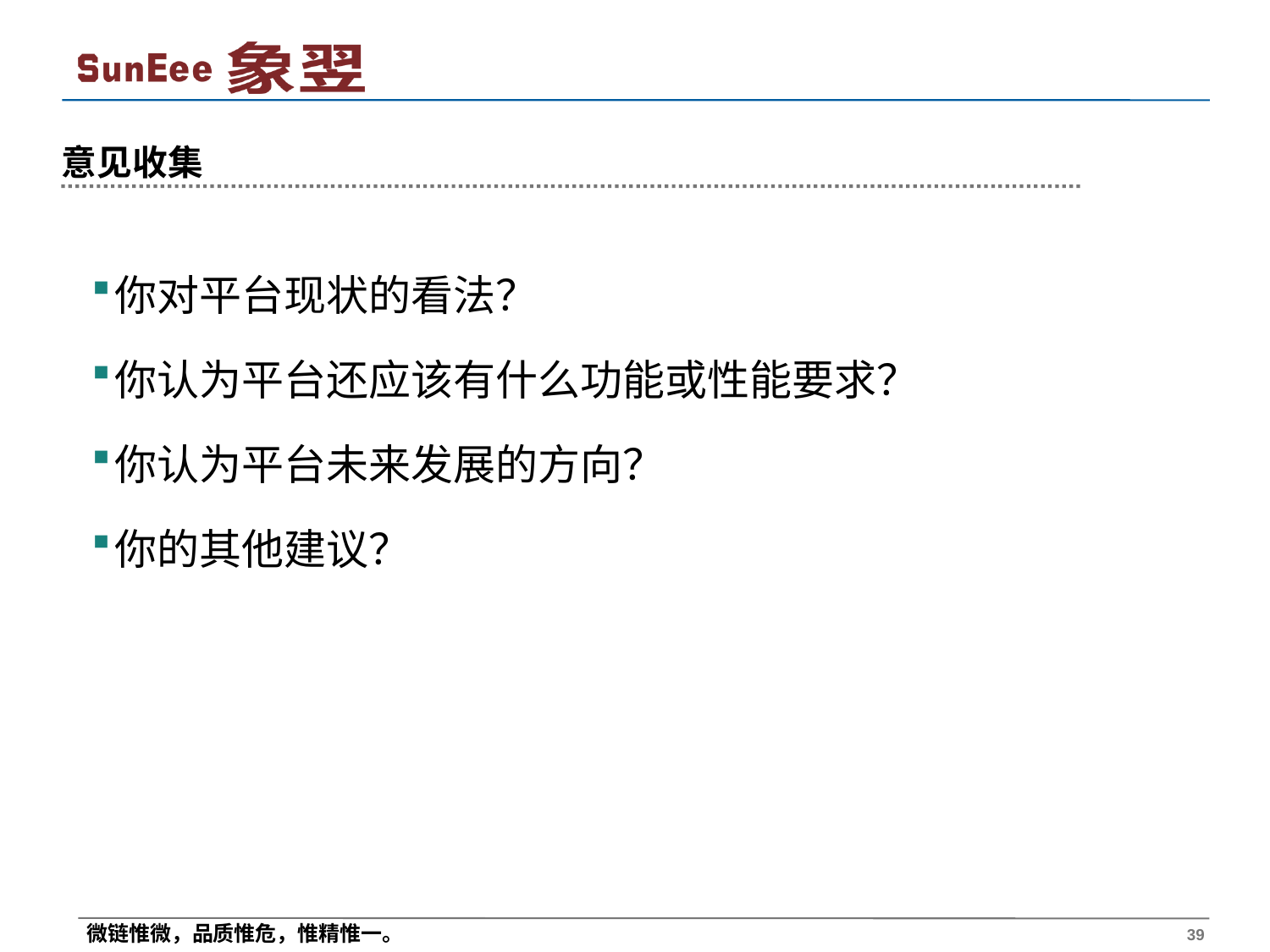

# 意见收集
你对平台现状的看法？
你认为平台还应该有什么功能或性能要求？
你认为平台未来发展的方向？
你的其他建议？
 39